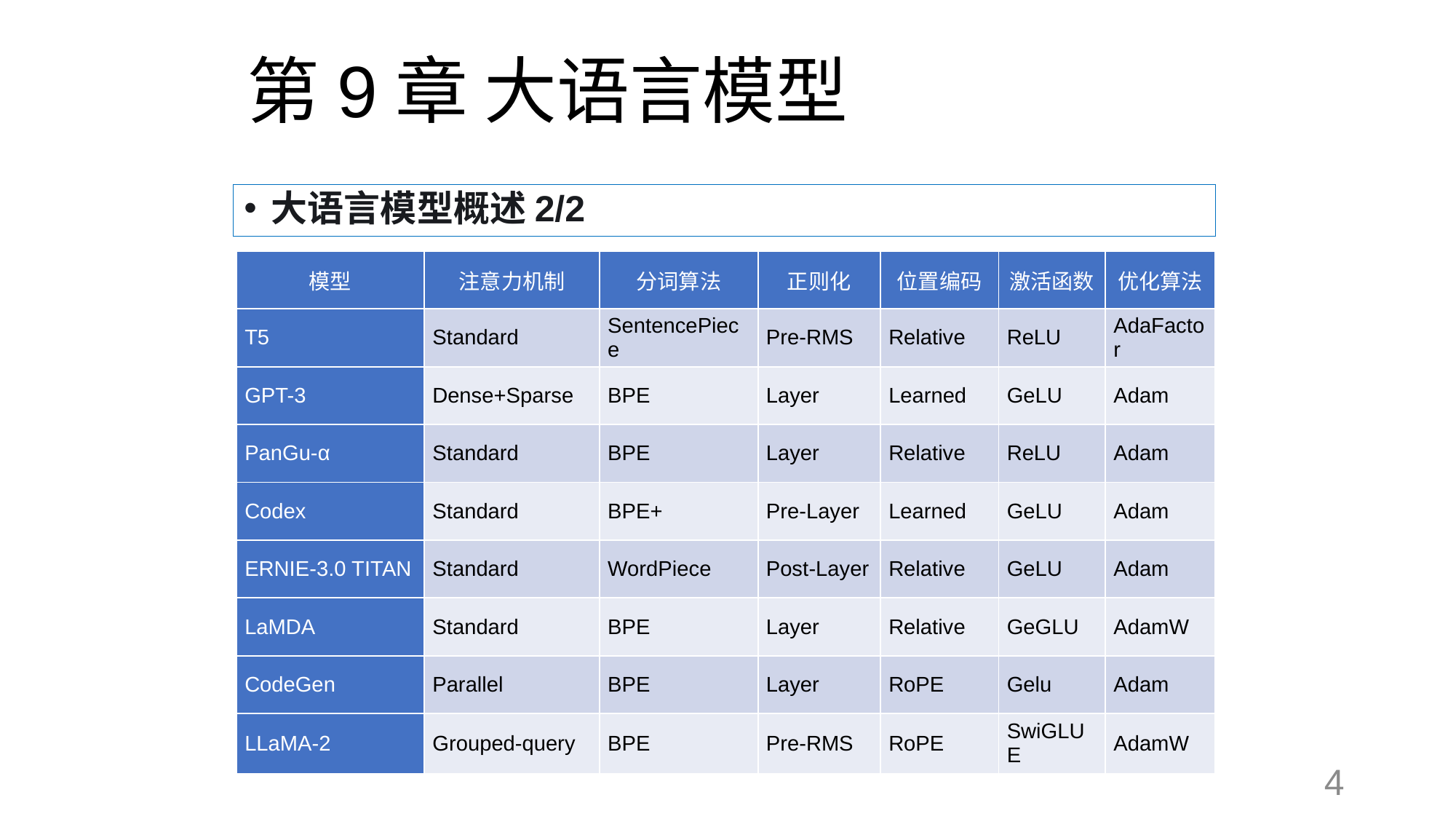

# 第9章 大语言模型
大语言模型概述2/2

| 模型 | 注意力机制 | 分词算法 | 正则化 | 位置编码 | 激活函数 | 优化算法 |
| --- | --- | --- | --- | --- | --- | --- |
| T5 | Standard | SentencePiece | Pre-RMS | Relative | ReLU | AdaFactor |
| GPT-3 | Dense+Sparse | BPE | Layer | Learned | GeLU | Adam |
| PanGu-α | Standard | BPE | Layer | Relative | ReLU | Adam |
| Codex | Standard | BPE+ | Pre-Layer | Learned | GeLU | Adam |
| ERNIE-3.0 TITAN | Standard | WordPiece | Post-Layer | Relative | GeLU | Adam |
| LaMDA | Standard | BPE | Layer | Relative | GeGLU | AdamW |
| CodeGen | Parallel | BPE | Layer | RoPE | Gelu | Adam |
| LLaMA-2 | Grouped-query | BPE | Pre-RMS | RoPE | SwiGLUE | AdamW |

4